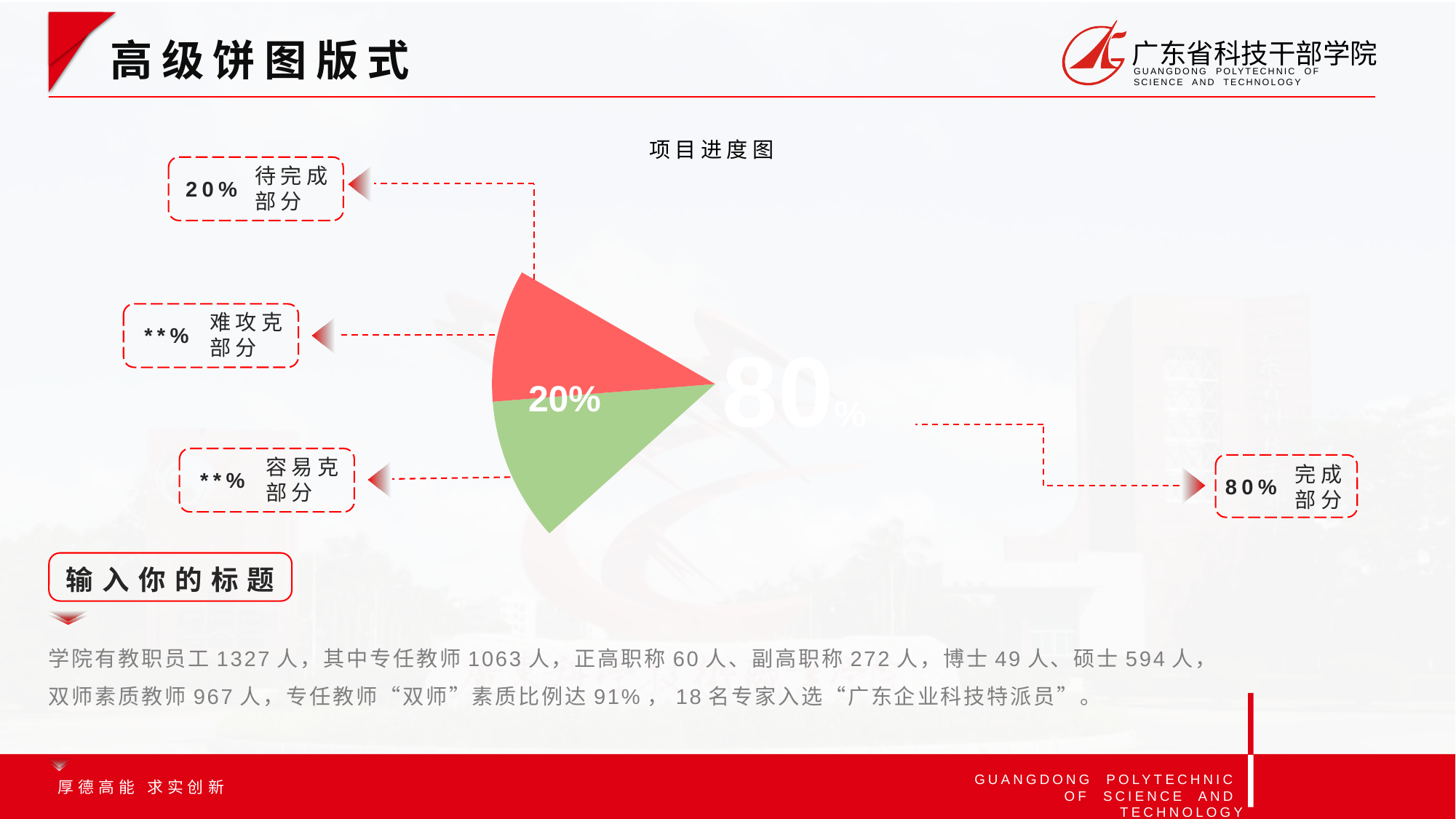

选中图表☞鼠标右键选择编辑数据☞即可修改图表数据
高级饼图版式

### Chart

| Category | 销售额2 | 销售额 |
|---|---|---|
| 第一季度 | 8.0 | 8.0 |
| 第二季度 | 2.0 | 2.0 |
项目进度图
待完成
部分
20%

难攻克
部分
**%

80%

20%
容易克
部分
**%

完成
部分
80%

输入你的标题

学院有教职员工1327人，其中专任教师1063人，正高职称60人、副高职称272人，博士49人、硕士594人，双师素质教师967人，专任教师“双师”素质比例达91%，18名专家入选“广东企业科技特派员”。